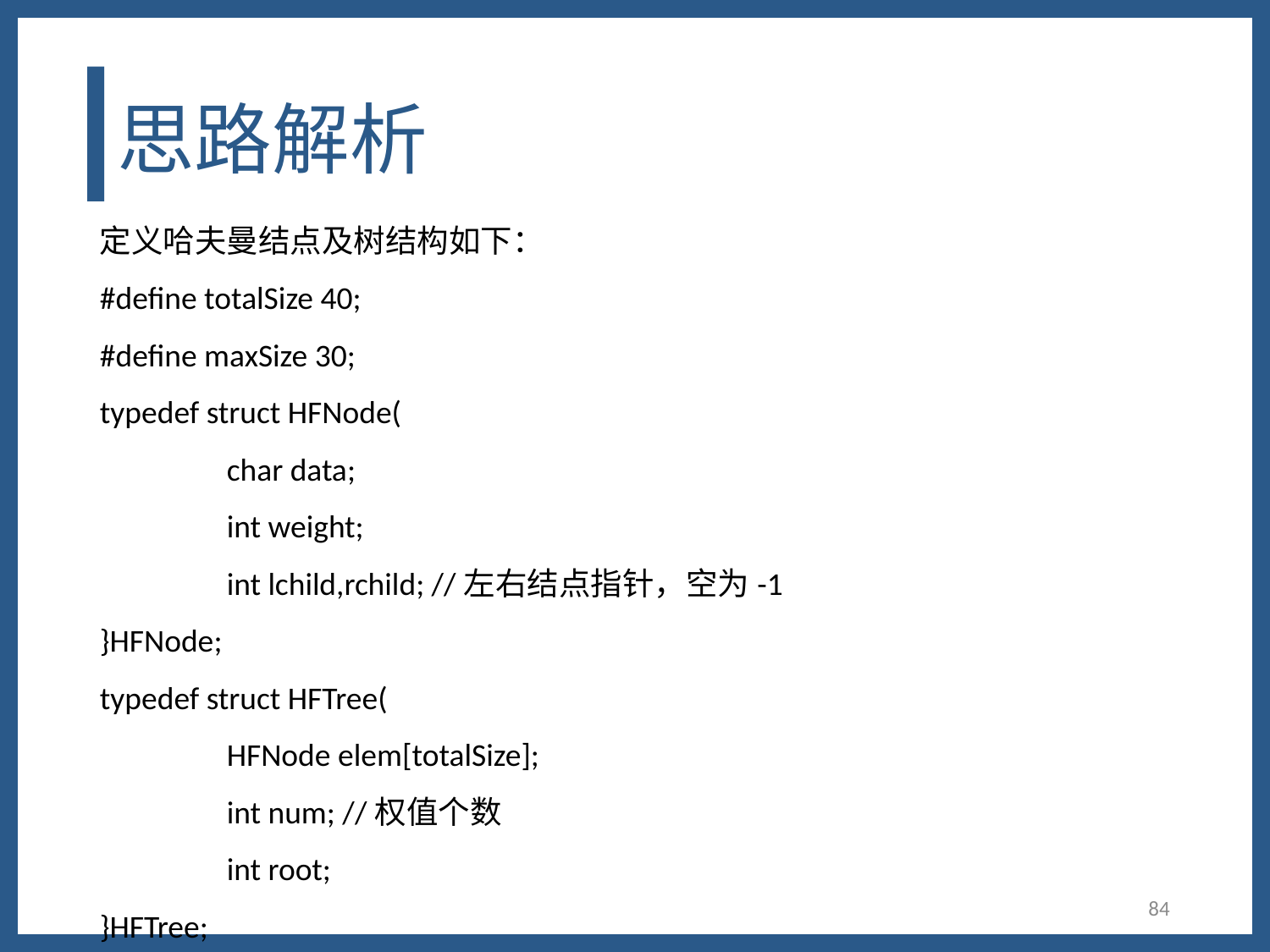

# 思路解析
定义哈夫曼结点及树结构如下：
#define totalSize 40;
#define maxSize 30;
typedef struct HFNode(
	char data;
	int weight;
	int lchild,rchild; //左右结点指针，空为-1
}HFNode;
typedef struct HFTree(
	HFNode elem[totalSize];
	int num; //权值个数
	int root;
}HFTree;
84